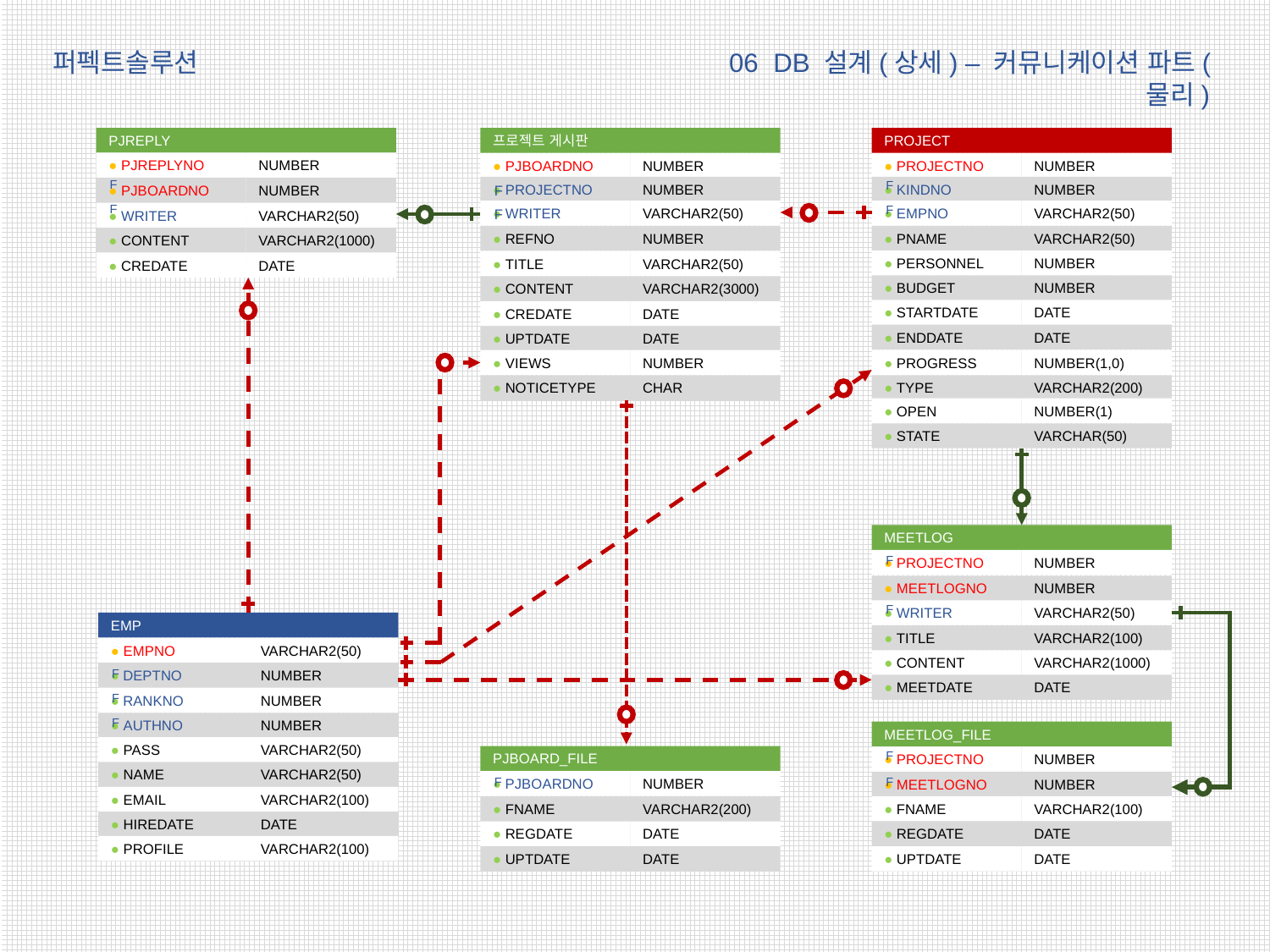

06  DB 설계(상세) – 커뮤니케이션 파트(물리)
퍼펙트솔루션
PJREPLY
프로젝트 게시판
PROJECT
NUMBER
● PJREPLYNO
NUMBER
NUMBER
● PJBOARDNO
● PROJECTNO
F
F
F
● PROJECTNO
NUMBER
● KINDNO
NUMBER
● PJBOARDNO
NUMBER
F
F
F
● WRITER
VARCHAR2(50)
● EMPNO
VARCHAR2(50)
● WRITER
VARCHAR2(50)

● REFNO
NUMBER
● PNAME
VARCHAR2(50)
● CONTENT
VARCHAR2(1000)
● PERSONNEL
NUMBER
● TITLE
VARCHAR2(50)
● CREDATE
DATE
● BUDGET
NUMBER
● CONTENT
VARCHAR2(3000)
● STARTDATE
DATE
● CREDATE
DATE

● ENDDATE
DATE
● UPTDATE
DATE
● VIEWS
NUMBER
● PROGRESS
NUMBER(1,0)

● NOTICETYPE
CHAR
● TYPE
VARCHAR2(200)

● OPEN
NUMBER(1)
● STATE
VARCHAR(50)

MEETLOG
F
NUMBER
● PROJECTNO
● MEETLOGNO
NUMBER
F
● WRITER
VARCHAR2(50)
EMP
● TITLE
VARCHAR2(100)
VARCHAR2(50)
● EMPNO
● CONTENT
VARCHAR2(1000)
F
● DEPTNO
NUMBER

● MEETDATE
DATE
F
● RANKNO
NUMBER

F
● AUTHNO
NUMBER
MEETLOG_FILE
● PASS
VARCHAR2(50)
F
PJBOARD_FILE
NUMBER
● PROJECTNO
● NAME
VARCHAR2(50)
F
F
NUMBER
● PJBOARDNO
● MEETLOGNO
NUMBER

● EMAIL
VARCHAR2(100)
● FNAME
VARCHAR2(100)
● FNAME
VARCHAR2(200)
● HIREDATE
DATE
● REGDATE
DATE
● REGDATE
DATE
● PROFILE
VARCHAR2(100)
● UPTDATE
DATE
● UPTDATE
DATE